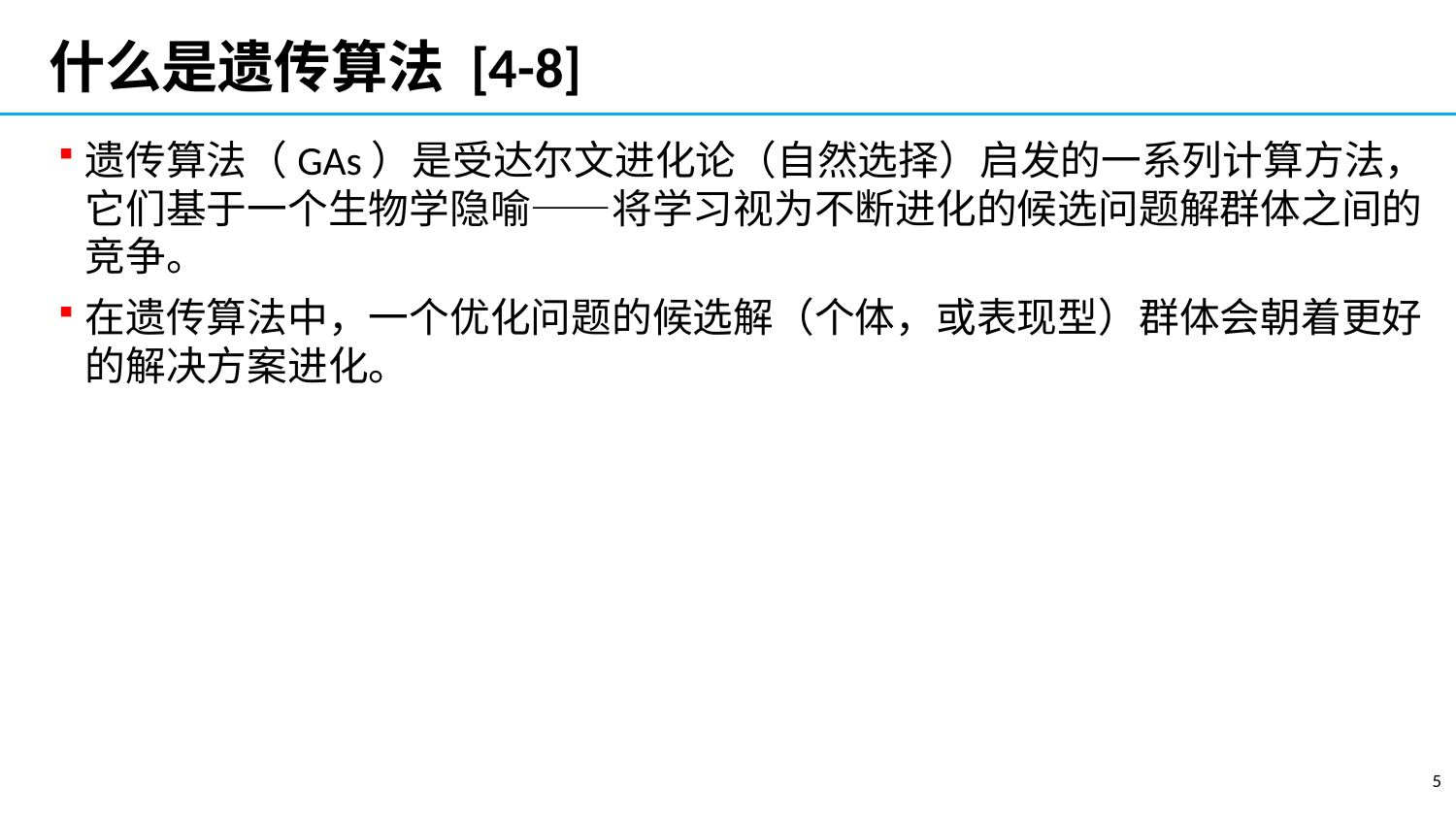

# 什么是遗传算法 [4-8]

遗传算法（GAs）是受达尔文进化论（自然选择）启发的一系列计算方法，它们基于一个生物学隐喻——将学习视为不断进化的候选问题解群体之间的竞争。
在遗传算法中，一个优化问题的候选解（个体，或表现型）群体会朝着更好的解决方案进化。
5